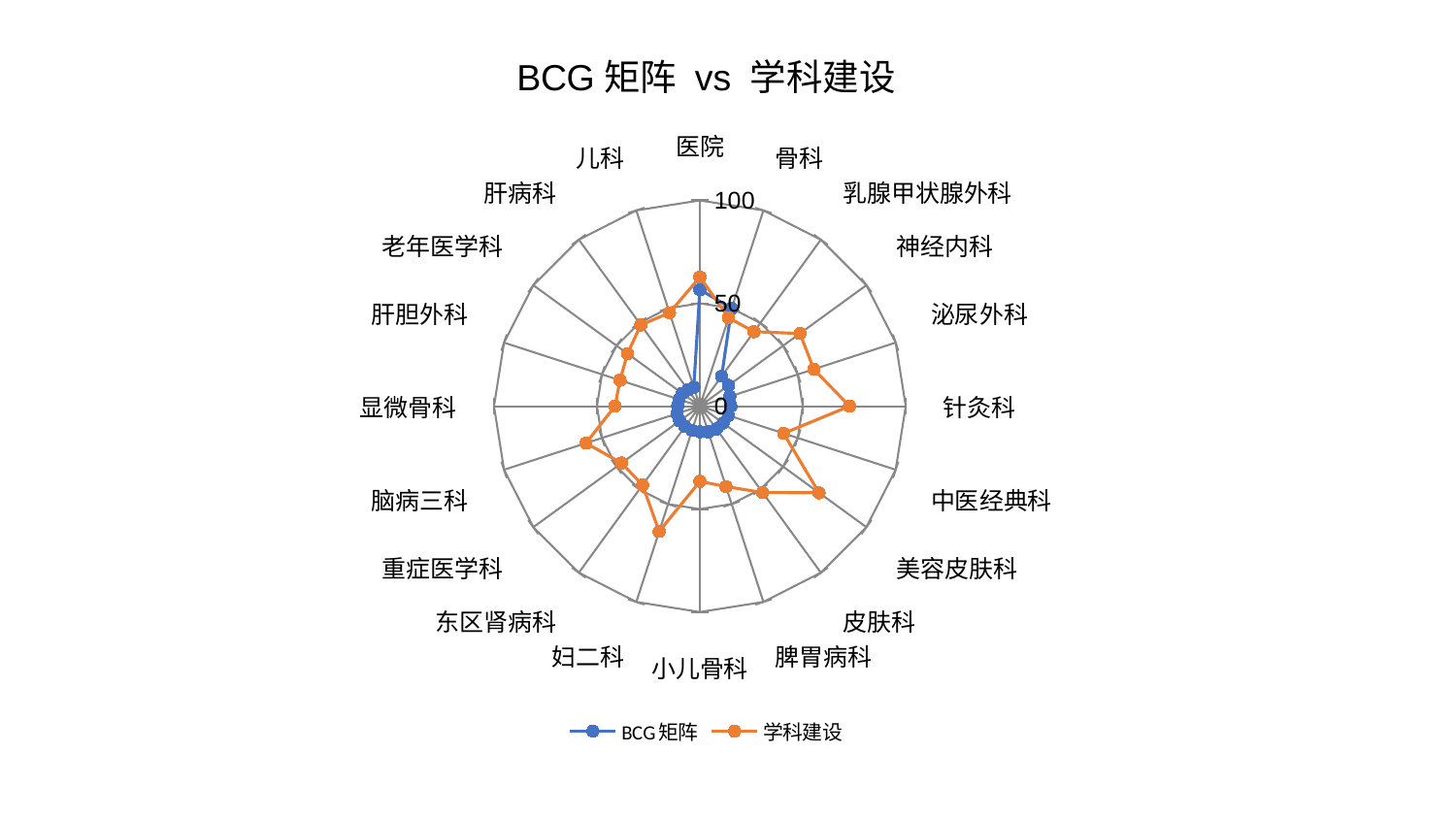

### Chart: BCG矩阵 vs 学科建设

| Category | BCG矩阵 | 学科建设 |
|---|---|---|
| 医院 | 56.62353569152373 | 62.73910434587565 |
| 骨科 | 50.00042626874621 | 45.16083232572132 |
| 乳腺甲状腺外科 | 18.01306262391215 | 44.76149293060662 |
| 神经内科 | 17.234237506367187 | 60.10065540128972 |
| 泌尿外科 | 15.2781582900462 | 58.19733962770981 |
| 针灸科 | 15.050500214367103 | 72.71394706399975 |
| 中医经典科 | 14.555534424867291 | 42.79582276339245 |
| 美容皮肤科 | 13.995482421896437 | 71.56933408587862 |
| 皮肤科 | 13.710348253303424 | 51.885031748843176 |
| 脾胃病科 | 13.074303687397599 | 41.092711682818226 |
| 小儿骨科 | 12.406633863349546 | 36.54217222934194 |
| 妇二科 | 12.327077131510183 | 63.98075927921778 |
| 东区肾病科 | 12.276776945228491 | 47.35348146483622 |
| 重症医学科 | 12.16957255167732 | 47.023221686283776 |
| 脑病三科 | 11.764249747162452 | 58.18333491860853 |
| 显微骨科 | 10.811127643688684 | 41.2096291245812 |
| 肝胆外科 | 10.582432794490693 | 40.79518348102327 |
| 老年医学科 | 10.566684329948751 | 43.479110370359514 |
| 肝病科 | 9.801168034245324 | 48.828776072122835 |
| 儿科 | 9.627925066995287 | 47.72064809657855 |
77